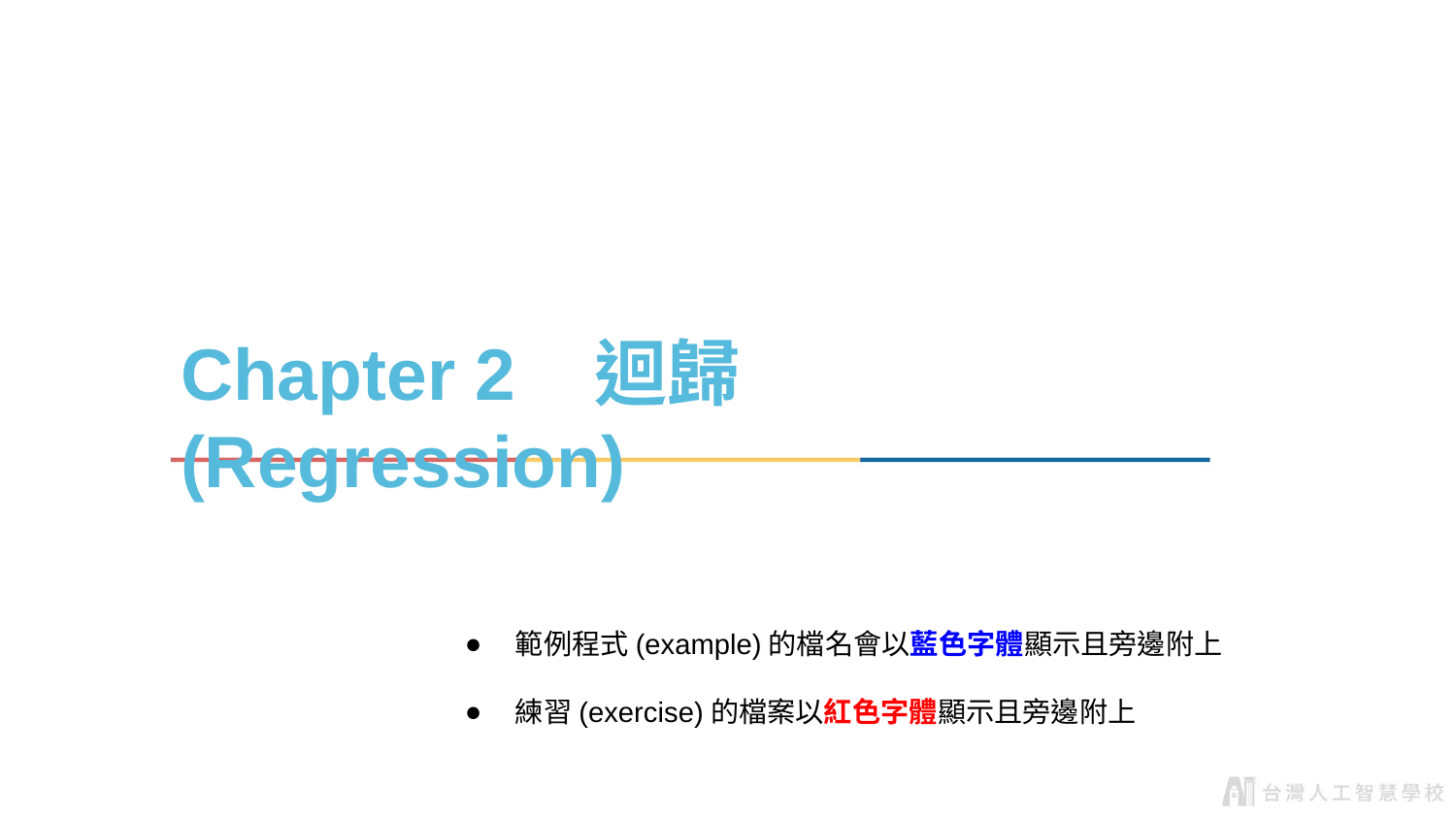

# Chapter 2   迴歸(Regression)
範例程式(example)的檔名會以藍色字體顯示且旁邊附上

練習(exercise)的檔案以紅色字體顯示且旁邊附上